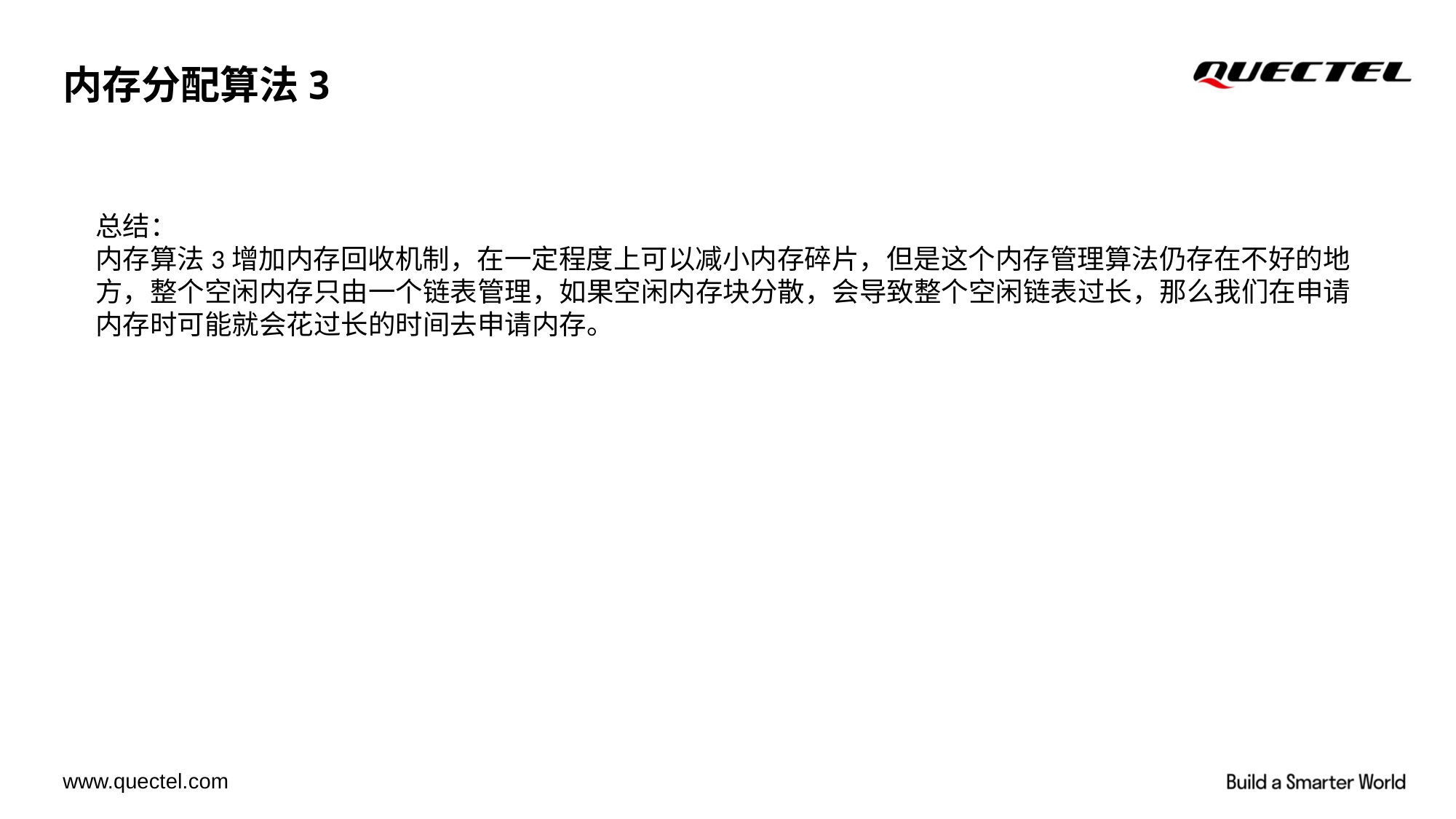

# 内存分配算法3
总结：
内存算法3增加内存回收机制，在一定程度上可以减小内存碎片，但是这个内存管理算法仍存在不好的地方，整个空闲内存只由一个链表管理，如果空闲内存块分散，会导致整个空闲链表过长，那么我们在申请内存时可能就会花过长的时间去申请内存。